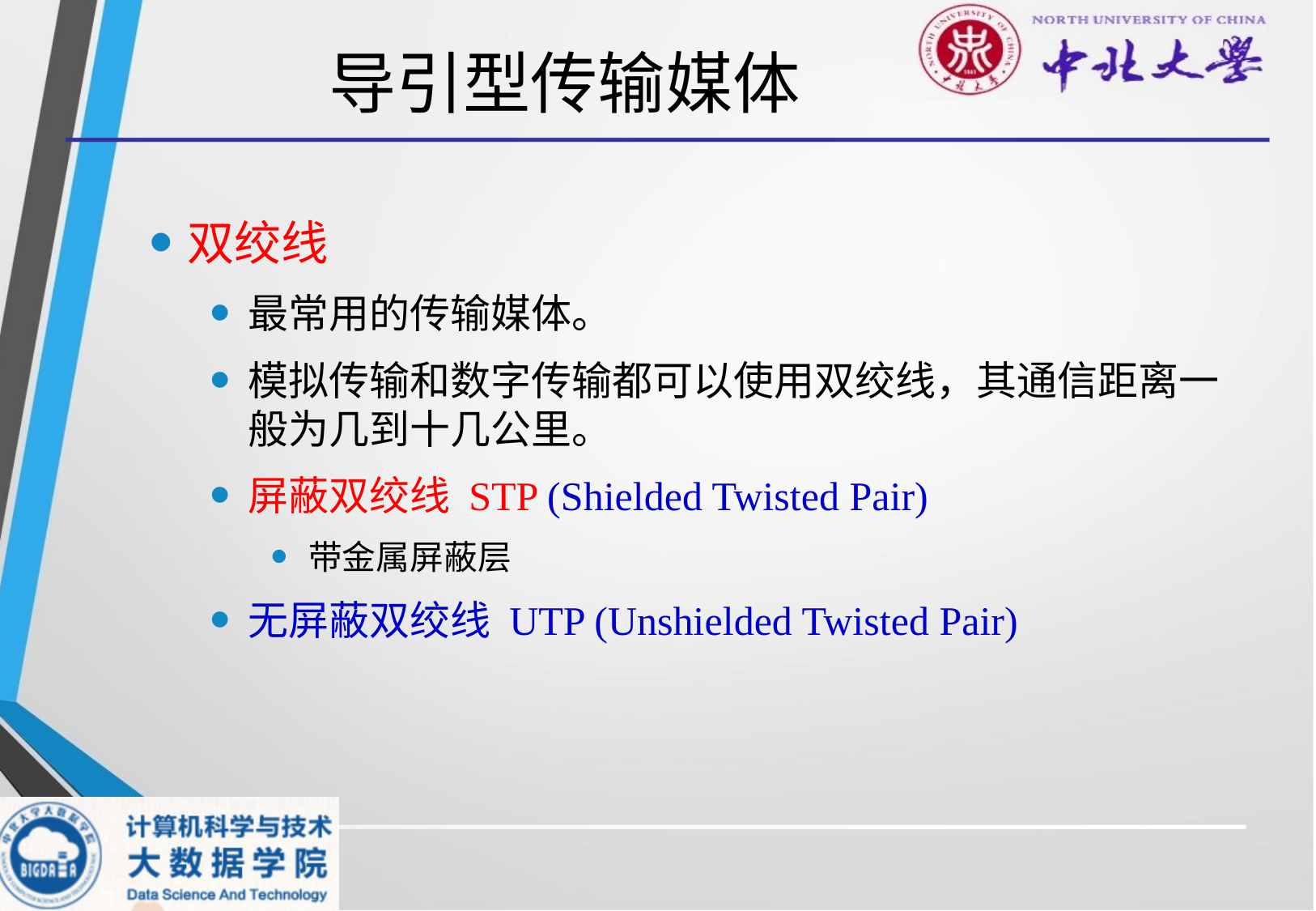

# 导引型传输媒体
双绞线
最常用的传输媒体。
模拟传输和数字传输都可以使用双绞线，其通信距离一般为几到十几公里。
屏蔽双绞线 STP (Shielded Twisted Pair)
带金属屏蔽层
无屏蔽双绞线 UTP (Unshielded Twisted Pair)
6